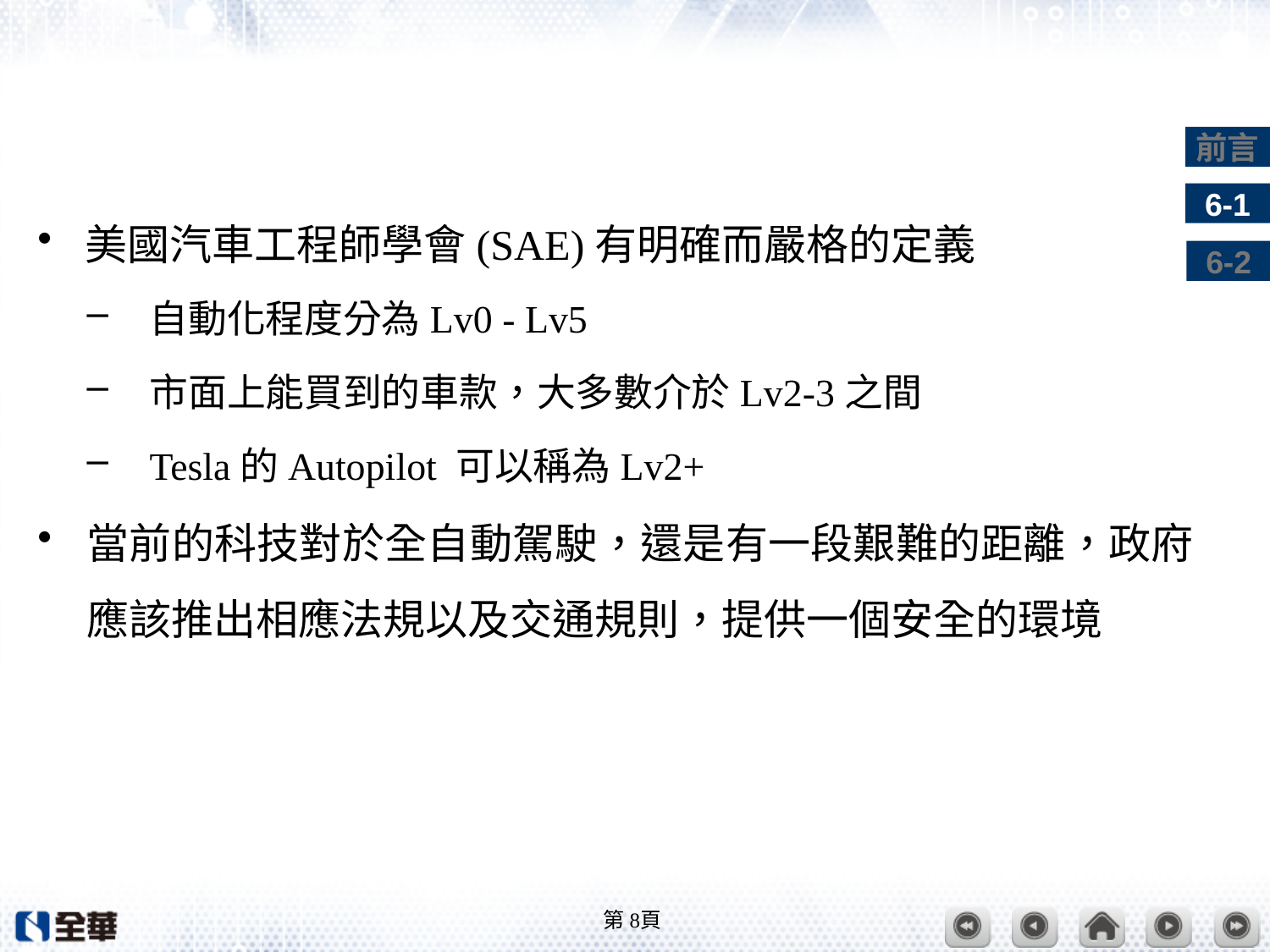

#
美國汽車工程師學會(SAE)有明確而嚴格的定義
自動化程度分為Lv0 - Lv5
市面上能買到的車款，大多數介於Lv2-3之間
Tesla的Autopilot 可以稱為Lv2+
當前的科技對於全自動駕駛，還是有一段艱難的距離，政府應該推出相應法規以及交通規則，提供一個安全的環境